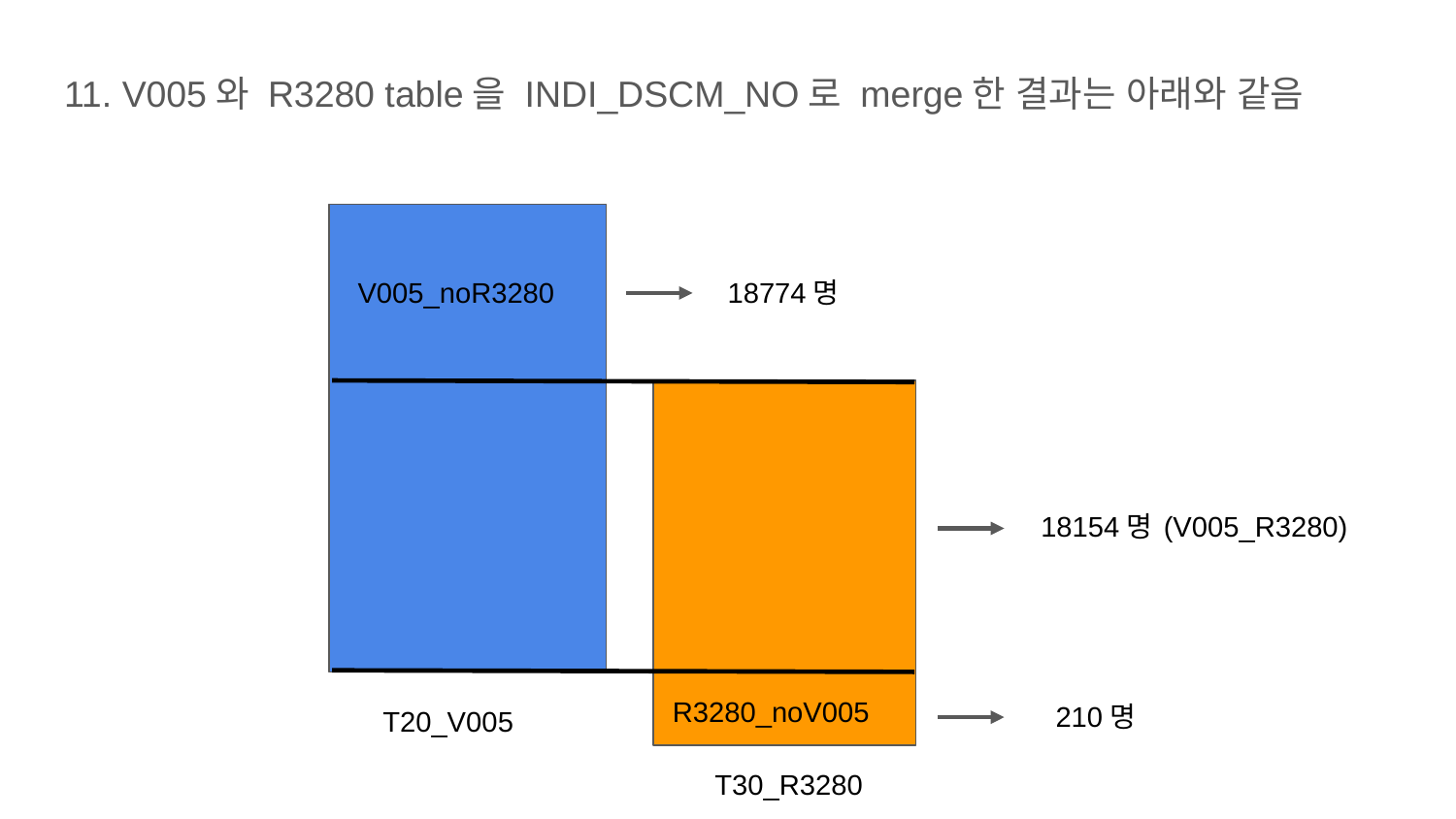

11. V005와 R3280 table을 INDI_DSCM_NO로 merge한 결과는 아래와 같음

V005_noR3280
18774명

(V005_R3280)
18154명
R3280_noV005
210명
T20_V005
T30_R3280